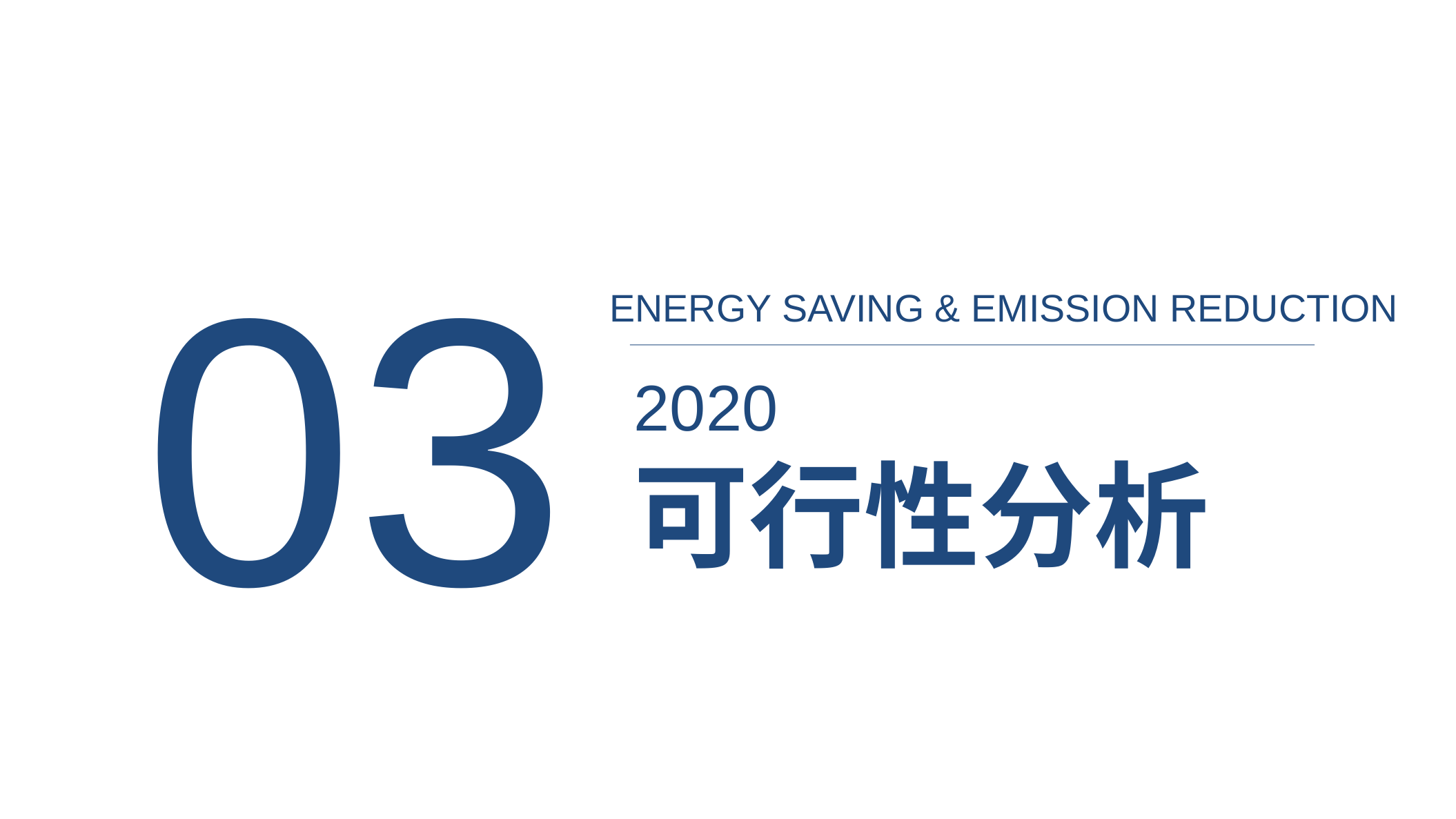

03
ENERGY SAVING & EMISSION REDUCTION

2020
可行性分析